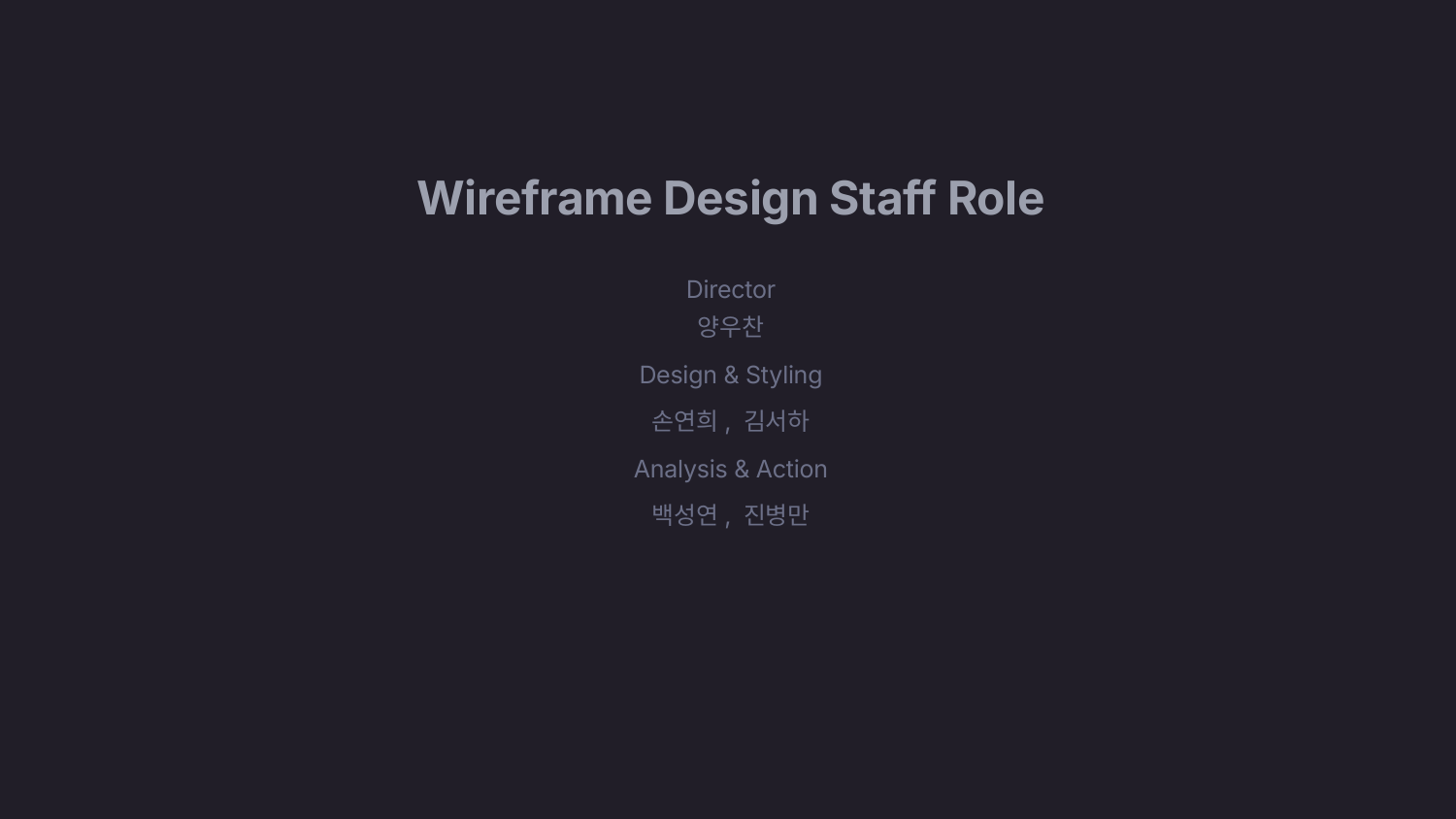

Wireframe Design Staff Role
Director
양우찬
Design & Styling
손연희, 김서하
Analysis & Action
백성연, 진병만